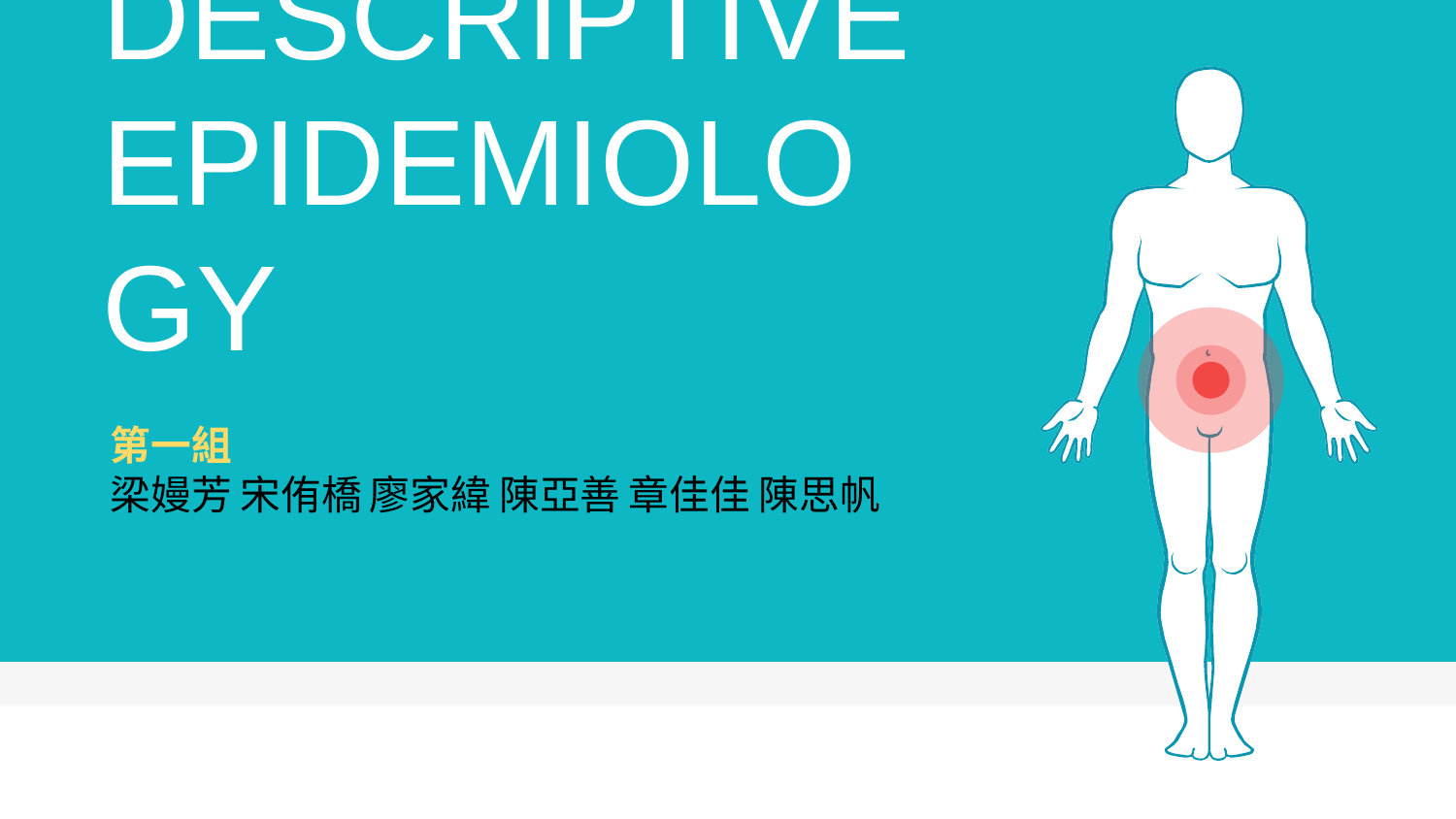

# DESCRIPTIVE EPIDEMIOLOGY

第一組
梁嫚芳 宋侑橋 廖家緯 陳亞善 章佳佳 陳思帆